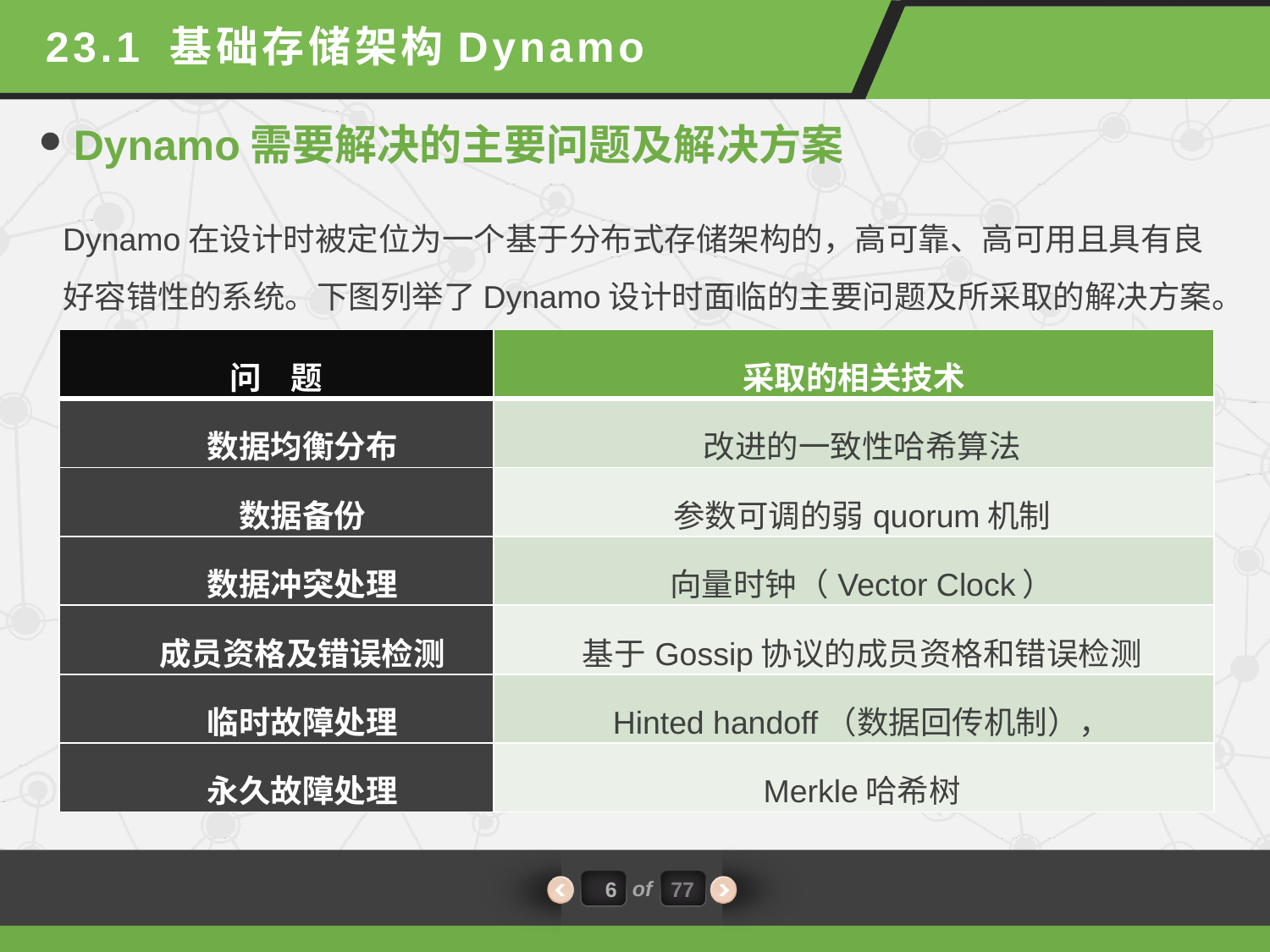

23.1 基础存储架构Dynamo
Dynamo需要解决的主要问题及解决方案

Dynamo在设计时被定位为一个基于分布式存储架构的，高可靠、高可用且具有良好容错性的系统。下图列举了Dynamo设计时面临的主要问题及所采取的解决方案。
| 问 题 | 采取的相关技术 |
| --- | --- |
| 数据均衡分布 | 改进的一致性哈希算法 |
| 数据备份 | 参数可调的弱quorum机制 |
| 数据冲突处理 | 向量时钟（Vector Clock） |
| 成员资格及错误检测 | 基于Gossip协议的成员资格和错误检测 |
| 临时故障处理 | Hinted handoff（数据回传机制）， |
| 永久故障处理 | Merkle哈希树 |
6